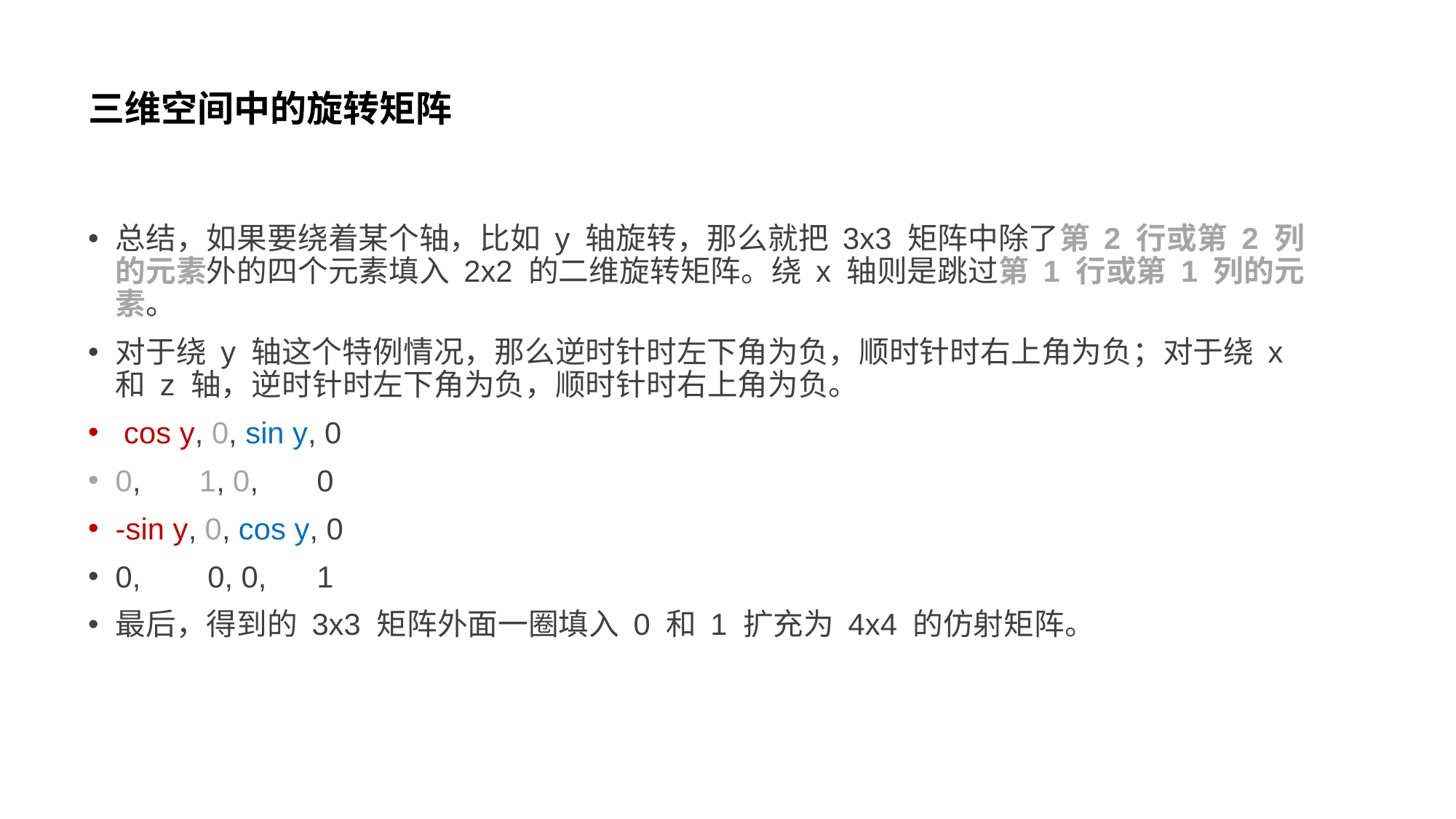

# 三维空间中的旋转矩阵
总结，如果要绕着某个轴，比如 y 轴旋转，那么就把 3x3 矩阵中除了第 2 行或第 2 列的元素外的四个元素填入 2x2 的二维旋转矩阵。绕 x 轴则是跳过第 1 行或第 1 列的元素。
对于绕 y 轴这个特例情况，那么逆时针时左下角为负，顺时针时右上角为负；对于绕 x 和 z 轴，逆时针时左下角为负，顺时针时右上角为负。
 cos y, 0, sin y, 0
0,       1, 0,       0
-sin y, 0, cos y, 0
0,        0, 0,      1
最后，得到的 3x3 矩阵外面一圈填入 0 和 1 扩充为 4x4 的仿射矩阵。